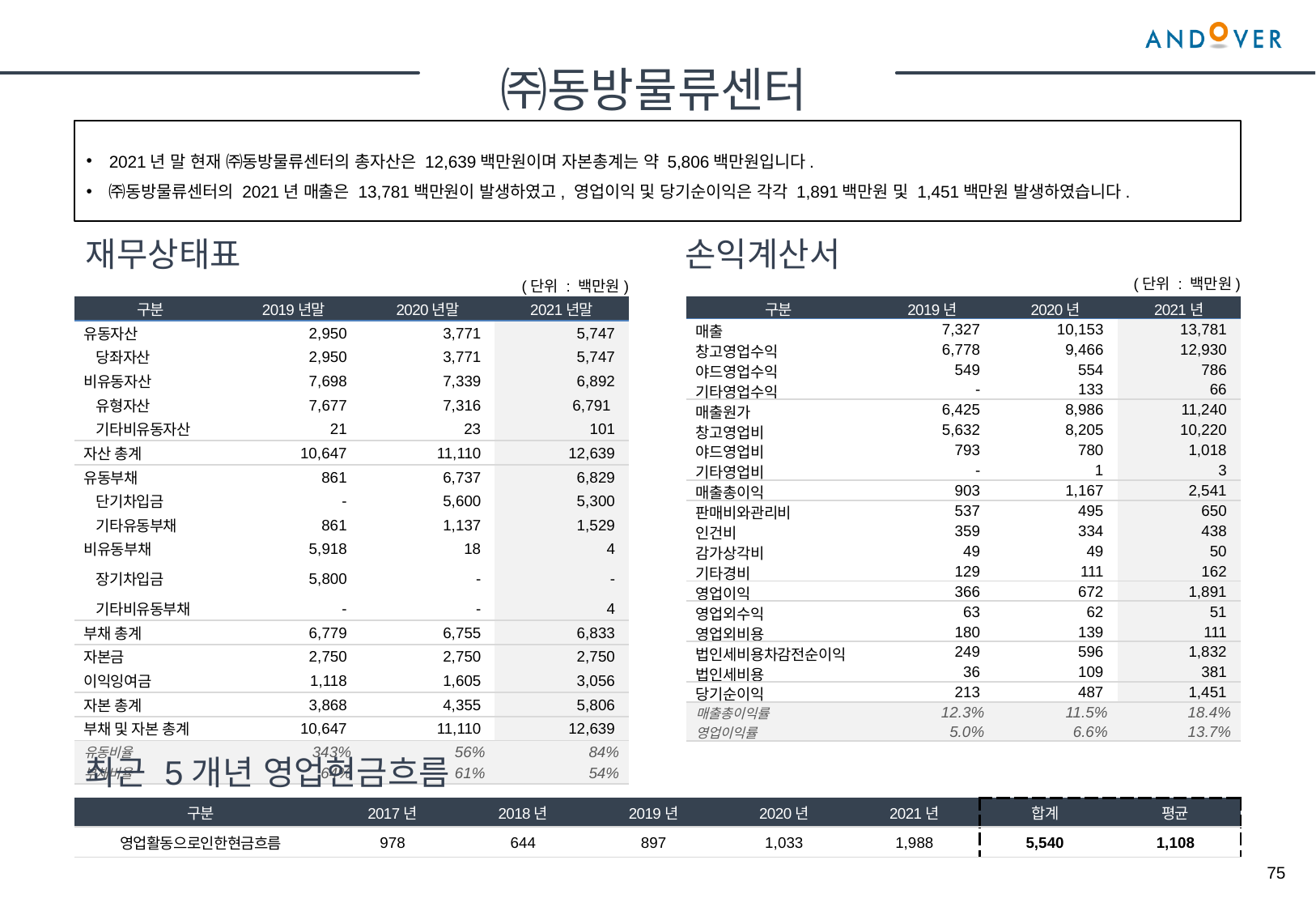

㈜동방물류센터
2021년 말 현재 ㈜동방물류센터의 총자산은 12,639백만원이며 자본총계는 약 5,806백만원입니다.
㈜동방물류센터의 2021년 매출은 13,781백만원이 발생하였고, 영업이익 및 당기순이익은 각각 1,891백만원 및 1,451백만원 발생하였습니다.
재무상태표
손익계산서
(단위 : 백만원)
(단위 : 백만원)

| 구분 | 2019년 | 2020년 | 2021년 |
| --- | --- | --- | --- |
| 매출 | 7,327 | 10,153 | 13,781 |
| 창고영업수익 | 6,778 | 9,466 | 12,930 |
| 야드영업수익 | 549 | 554 | 786 |
| 기타영업수익 | - | 133 | 66 |
| 매출원가 | 6,425 | 8,986 | 11,240 |
| 창고영업비 | 5,632 | 8,205 | 10,220 |
| 야드영업비 | 793 | 780 | 1,018 |
| 기타영업비 | - | 1 | 3 |
| 매출총이익 | 903 | 1,167 | 2,541 |
| 판매비와관리비 | 537 | 495 | 650 |
| 인건비 | 359 | 334 | 438 |
| 감가상각비 | 49 | 49 | 50 |
| 기타경비 | 129 | 111 | 162 |
| 영업이익 | 366 | 672 | 1,891 |
| 영업외수익 | 63 | 62 | 51 |
| 영업외비용 | 180 | 139 | 111 |
| 법인세비용차감전순이익 | 249 | 596 | 1,832 |
| 법인세비용 | 36 | 109 | 381 |
| 당기순이익 | 213 | 487 | 1,451 |
| 매출총이익률 | 12.3% | 11.5% | 18.4% |
| 영업이익률 | 5.0% | 6.6% | 13.7% |
| 구분 | 2019년말 | 2020년말 | 2021년말 |
| --- | --- | --- | --- |
| 유동자산 | 2,950 | 3,771 | 5,747 |
| 당좌자산 | 2,950 | 3,771 | 5,747 |
| 비유동자산 | 7,698 | 7,339 | 6,892 |
| 유형자산 | 7,677 | 7,316 | 6,791 |
| 기타비유동자산 | 21 | 23 | 101 |
| 자산 총계 | 10,647 | 11,110 | 12,639 |
| 유동부채 | 861 | 6,737 | 6,829 |
| 단기차입금 | - | 5,600 | 5,300 |
| 기타유동부채 | 861 | 1,137 | 1,529 |
| 비유동부채 | 5,918 | 18 | 4 |
| 장기차입금 | 5,800 | - | - |
| 기타비유동부채 | - | - | 4 |
| 부채 총계 | 6,779 | 6,755 | 6,833 |
| 자본금 | 2,750 | 2,750 | 2,750 |
| 이익잉여금 | 1,118 | 1,605 | 3,056 |
| 자본 총계 | 3,868 | 4,355 | 5,806 |
| 부채 및 자본 총계 | 10,647 | 11,110 | 12,639 |
| 유동비율 | 343% | 56% | 84% |
| 부채비율 | 64% | 61% | 54% |
최근 5개년 영업현금흐름
| 구분 | 2017년 | 2018년 | 2019년 | 2020년 | 2021년 | 합계 | 평균 |
| --- | --- | --- | --- | --- | --- | --- | --- |
| 영업활동으로인한현금흐름 | 978 | 644 | 897 | 1,033 | 1,988 | 5,540 | 1,108 |
75